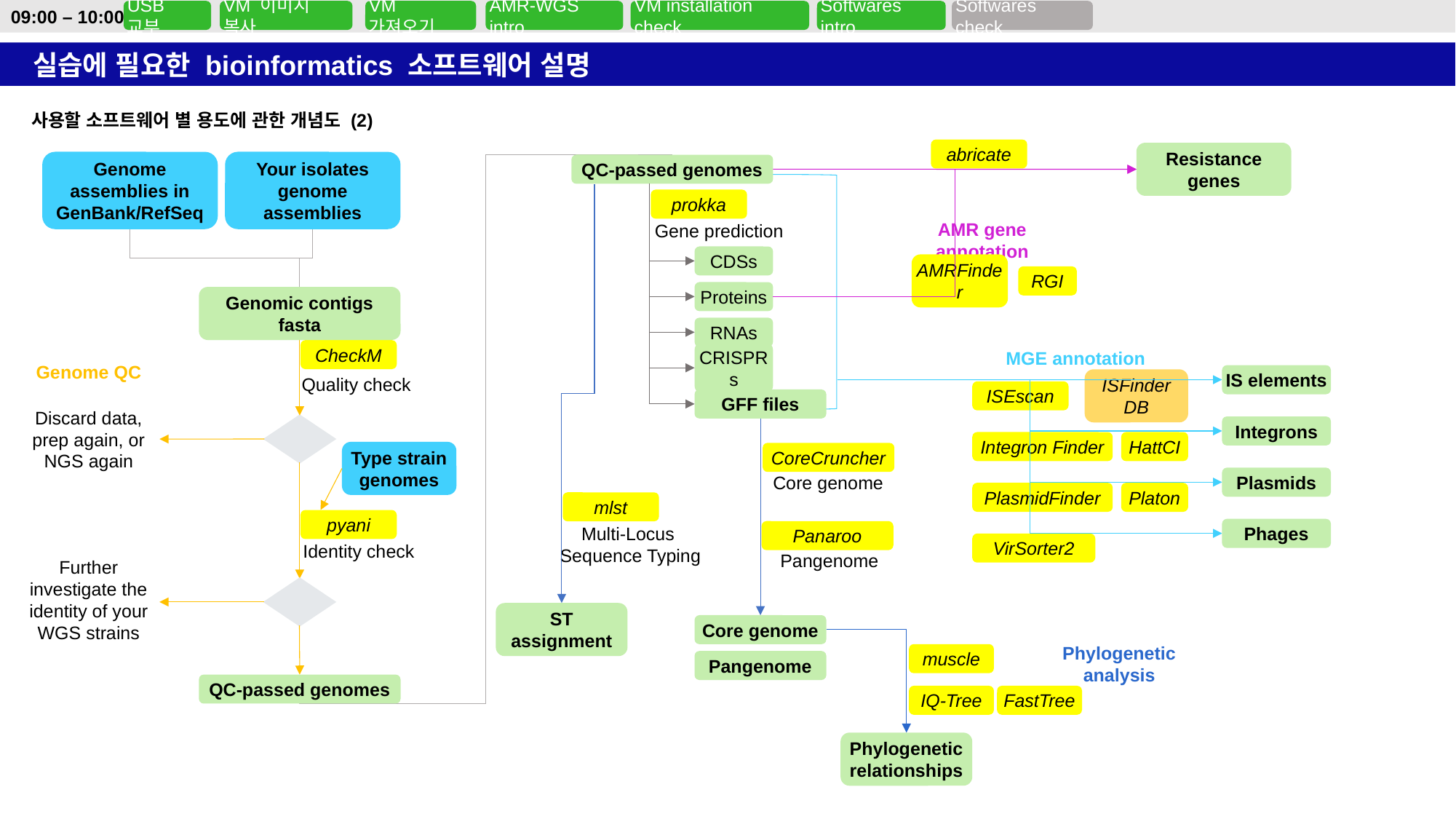

09:00 – 10:00
USB 교부
VM 이미지 복사
VM 가져오기
AMR-WGS intro
VM installation check
Softwares intro
Softwares check
실습에 필요한 bioinformatics 소프트웨어 설명
사용할 소프트웨어 별 용도에 관한 개념도 (2)
abricate
QC-passed genomes
Resistance genes
Genome assemblies in GenBank/RefSeq
Your isolates genome assemblies

prokka
AMR gene annotation
Gene prediction
CDSs
AMRFinder
RGI
Proteins
Genomic contigs fasta
RNAs
CheckM
MGE annotation
CRISPRs
Genome QC
IS elements

Quality check
ISEscan
ISFinder DB
GFF files
Discard data,
prep again, or
NGS again

Integrons
Integron Finder
HattCI
Type strain genomes
CoreCruncher
Plasmids
Core genome
PlasmidFinder
Platon
mlst
pyani
Multi-Locus
Sequence Typing
Phages
Panaroo
VirSorter2
Identity check
Pangenome
Further investigate the identity of your WGS strains

ST assignment
Core genome
muscle
Phylogenetic analysis
Pangenome
QC-passed genomes
IQ-Tree
FastTree
Phylogenetic relationships